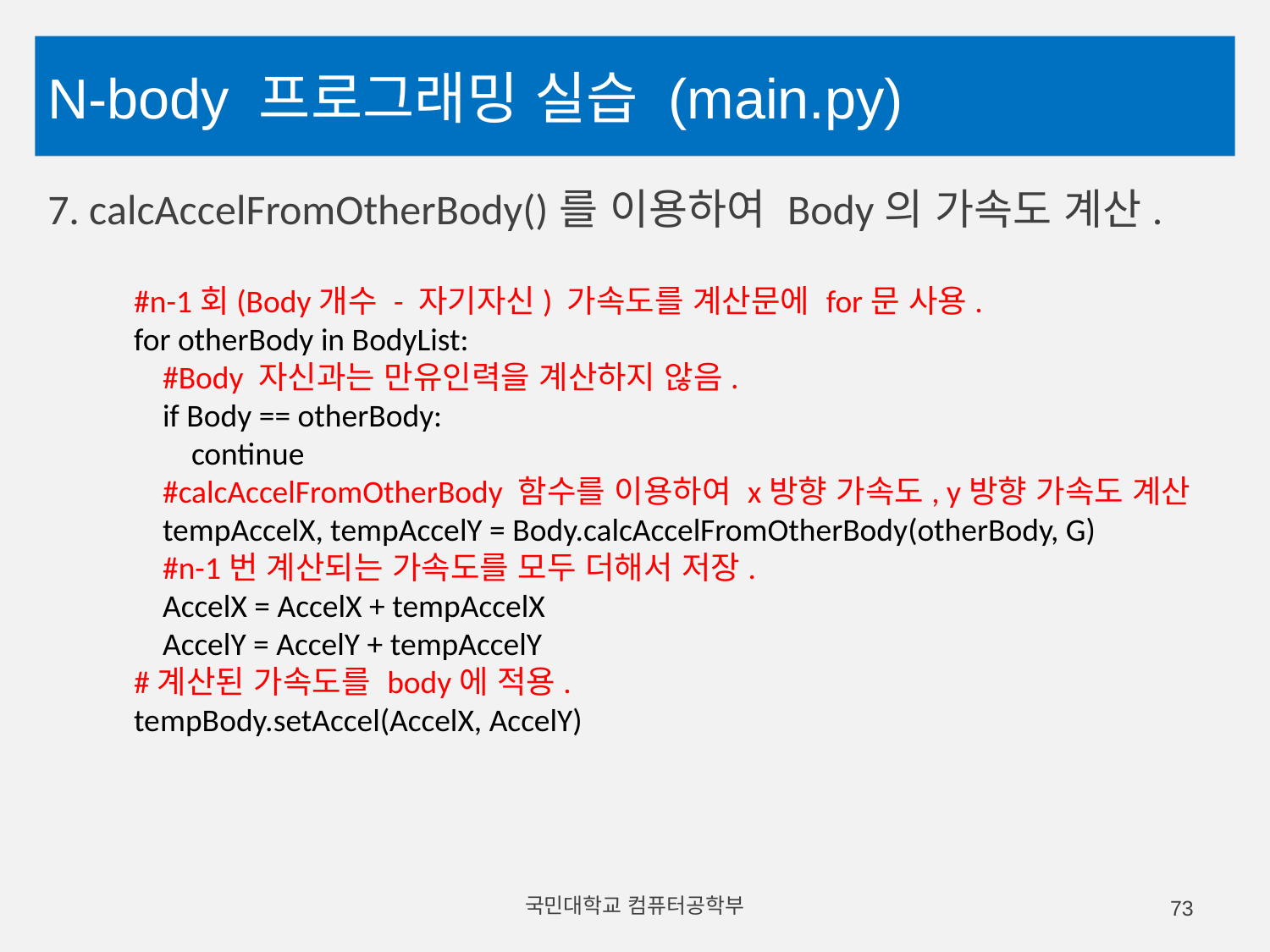

# N-body 프로그래밍 실습 (main.py)
7. calcAccelFromOtherBody()를 이용하여 Body의 가속도 계산.
            #n-1회(Body개수 - 자기자신) 가속도를 계산문에 for문 사용.
            for otherBody in BodyList:
                #Body 자신과는 만유인력을 계산하지 않음.
                if Body == otherBody:
                    continue
                #calcAccelFromOtherBody 함수를 이용하여 x방향 가속도, y방향 가속도 계산
                tempAccelX, tempAccelY = Body.calcAccelFromOtherBody(otherBody, G)
                #n-1번 계산되는 가속도를 모두 더해서 저장.
                AccelX = AccelX + tempAccelX
                AccelY = AccelY + tempAccelY
            #계산된 가속도를 body에 적용.
            tempBody.setAccel(AccelX, AccelY)
국민대학교 컴퓨터공학부
73